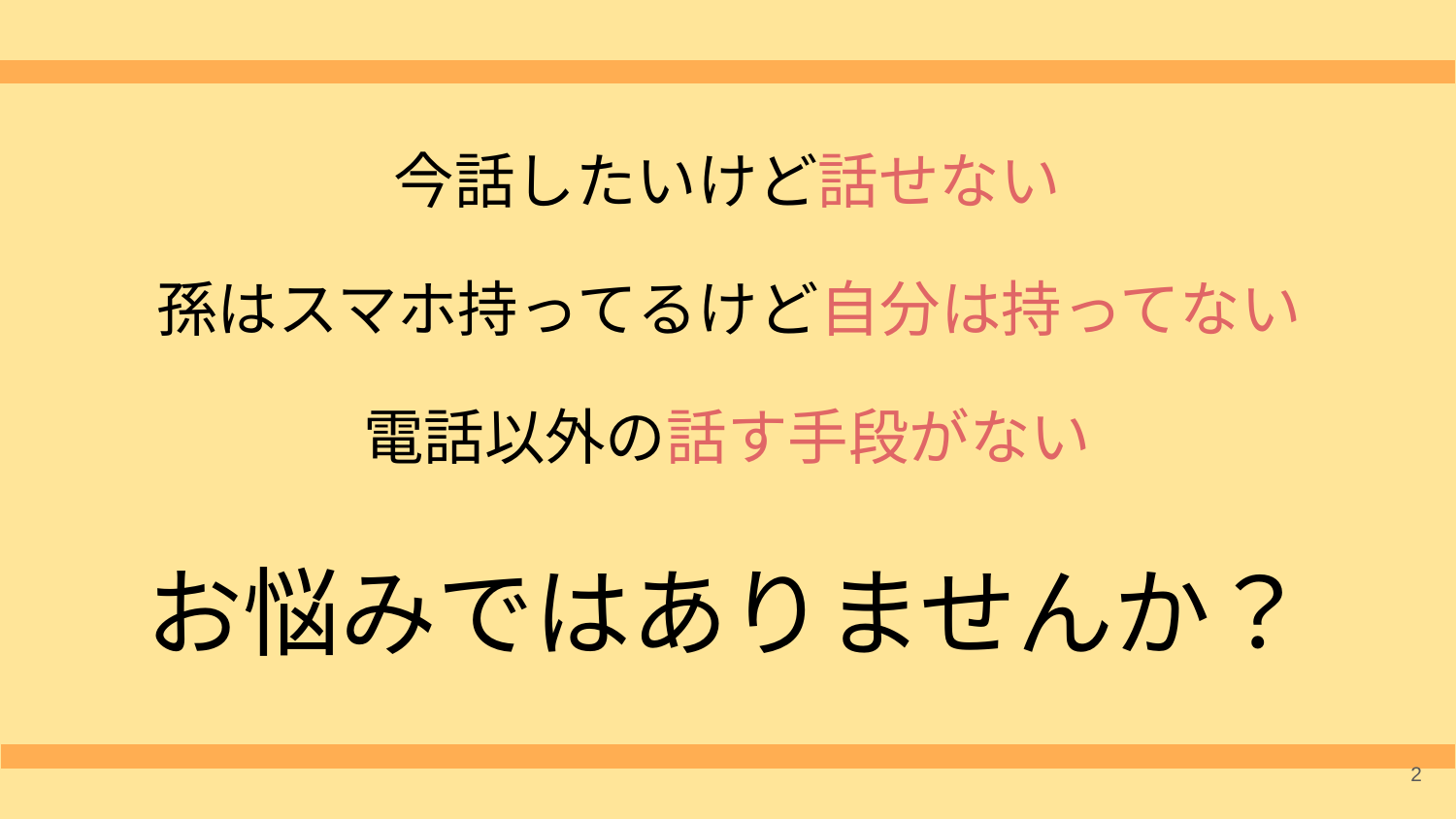

今話したいけど話せない
孫はスマホ持ってるけど自分は持ってない
電話以外の話す手段がない
お悩みではありませんか？

2